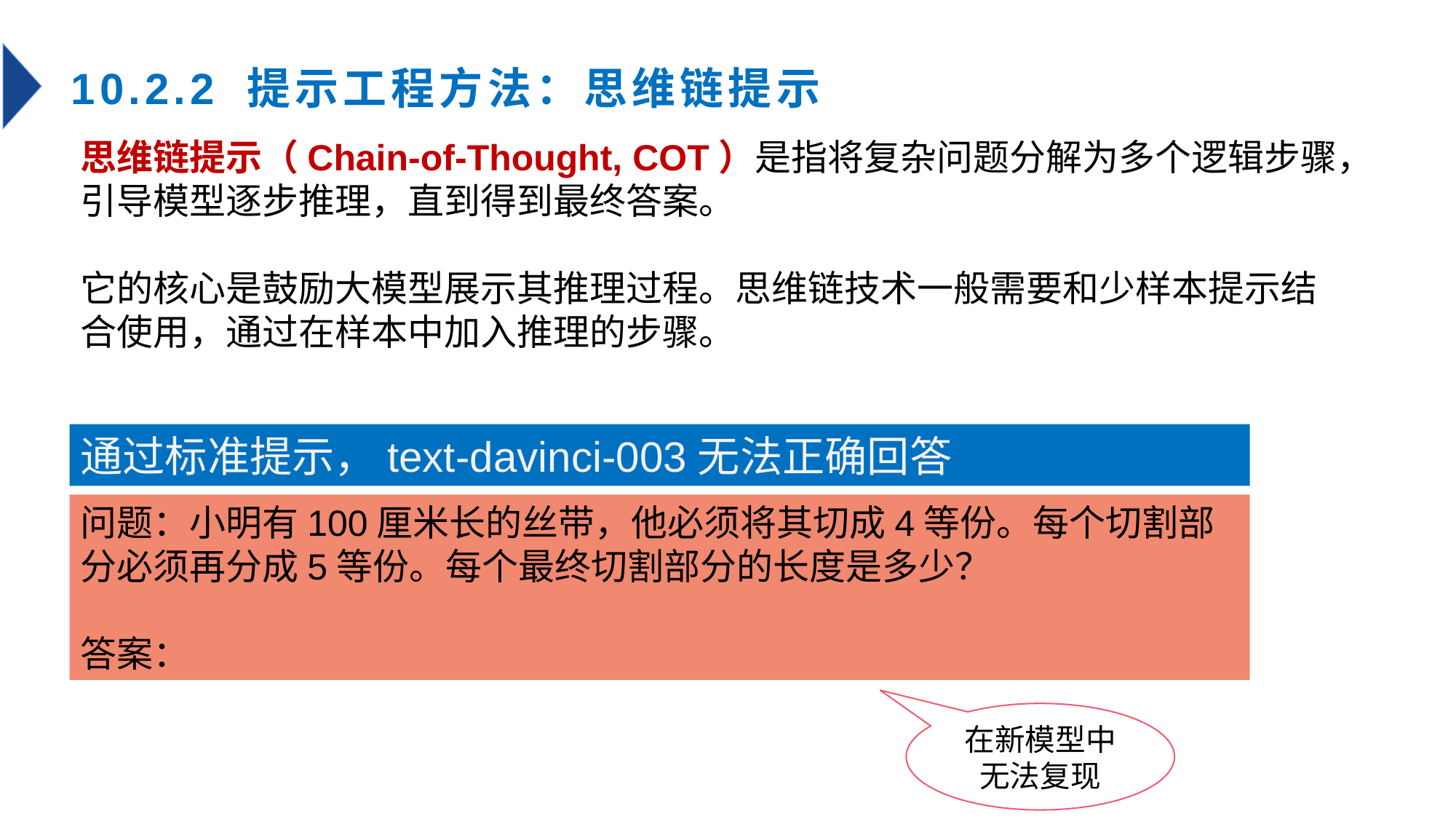

# 10.2.2 提示工程方法：思维链提示

思维链提示（Chain-of-Thought, COT）是指将复杂问题分解为多个逻辑步骤，引导模型逐步推理，直到得到最终答案。

它的核心是鼓励大模型展示其推理过程。思维链技术一般需要和少样本提示结合使用，通过在样本中加入推理的步骤。
通过标准提示，text-davinci-003无法正确回答
问题：小明有100厘米长的丝带，他必须将其切成4等份。每个切割部分必须再分成5等份。每个最终切割部分的长度是多少？

答案：
在新模型中无法复现